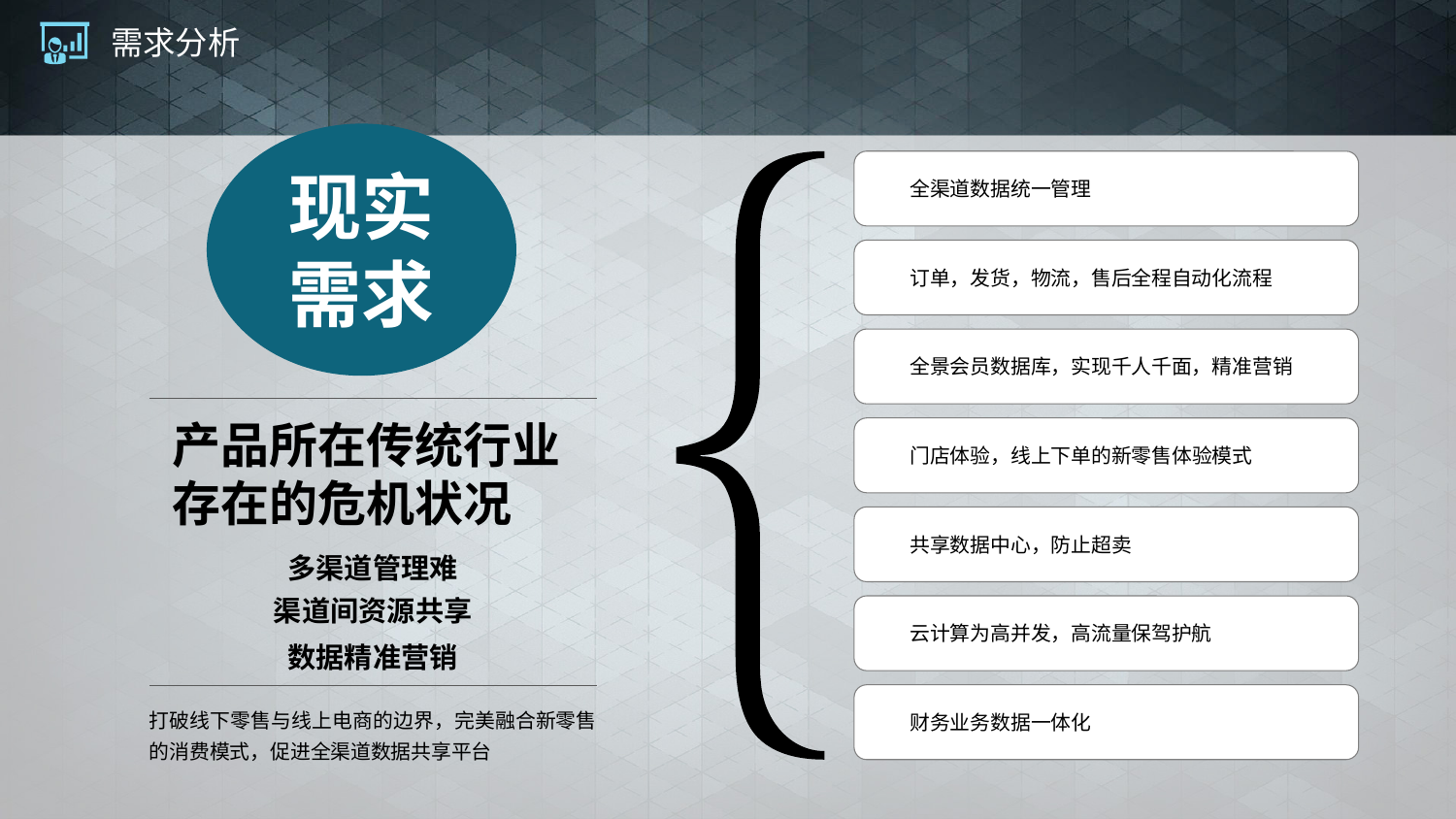

# 需求分析

现实需求
全渠道数据统一管理

订单，发货，物流，售后全程自动化流程

全景会员数据库，实现千人千面，精准营销
产品所在传统行业存在的危机状况

门店体验，线上下单的新零售体验模式

共享数据中心，防止超卖
多渠道管理难
渠道间资源共享

云计算为高并发，高流量保驾护航
数据精准营销

打破线下零售与线上电商的边界，完美融合新零售的消费模式，促进全渠道数据共享平台
财务业务数据一体化